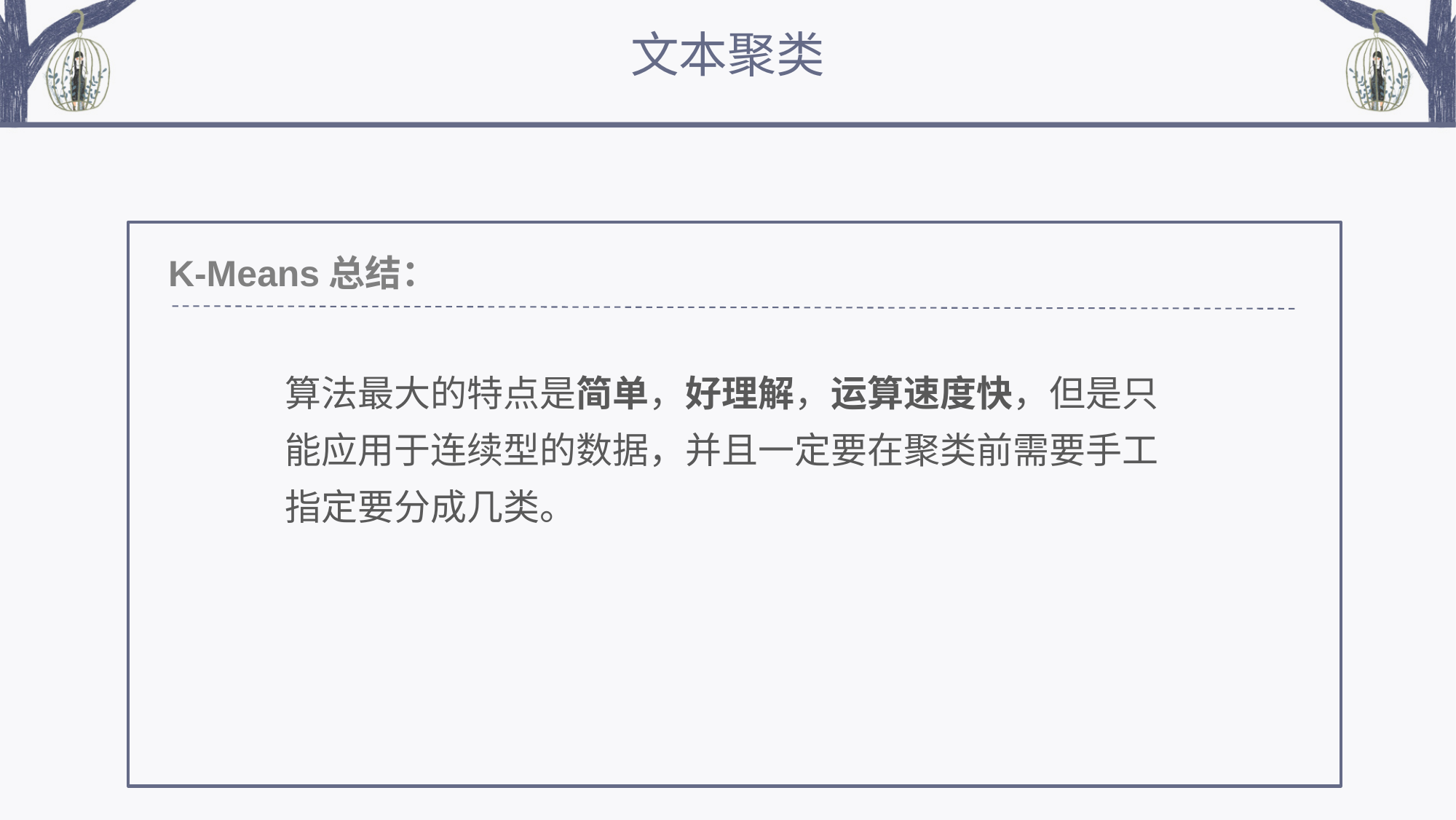

文本聚类

K-Means总结：
算法最大的特点是简单，好理解，运算速度快，但是只能应用于连续型的数据，并且一定要在聚类前需要手工指定要分成几类。